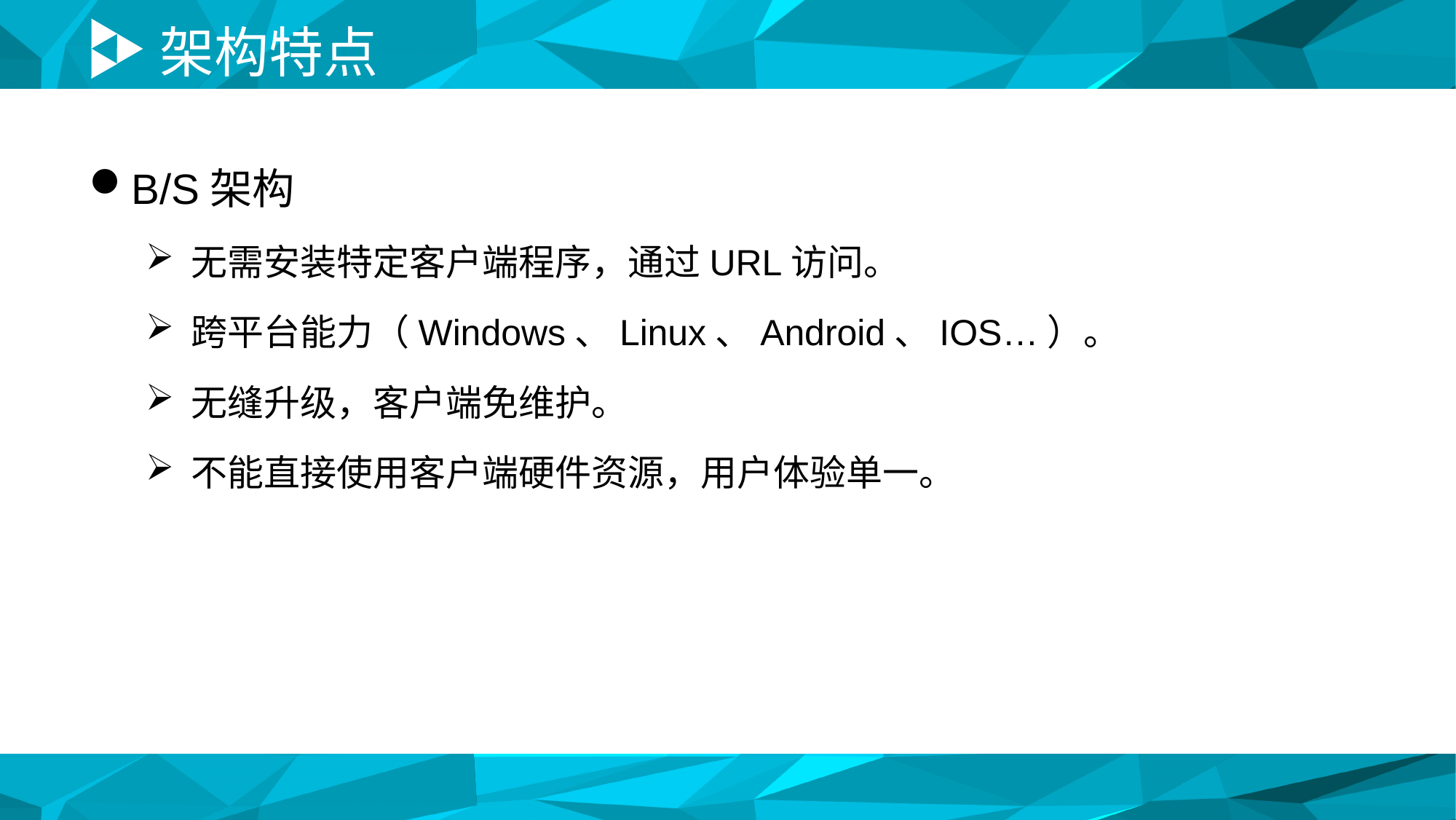

# 架构特点
B/S架构
无需安装特定客户端程序，通过URL访问。
跨平台能力（Windows、Linux、Android、IOS…）。
无缝升级，客户端免维护。
不能直接使用客户端硬件资源，用户体验单一。